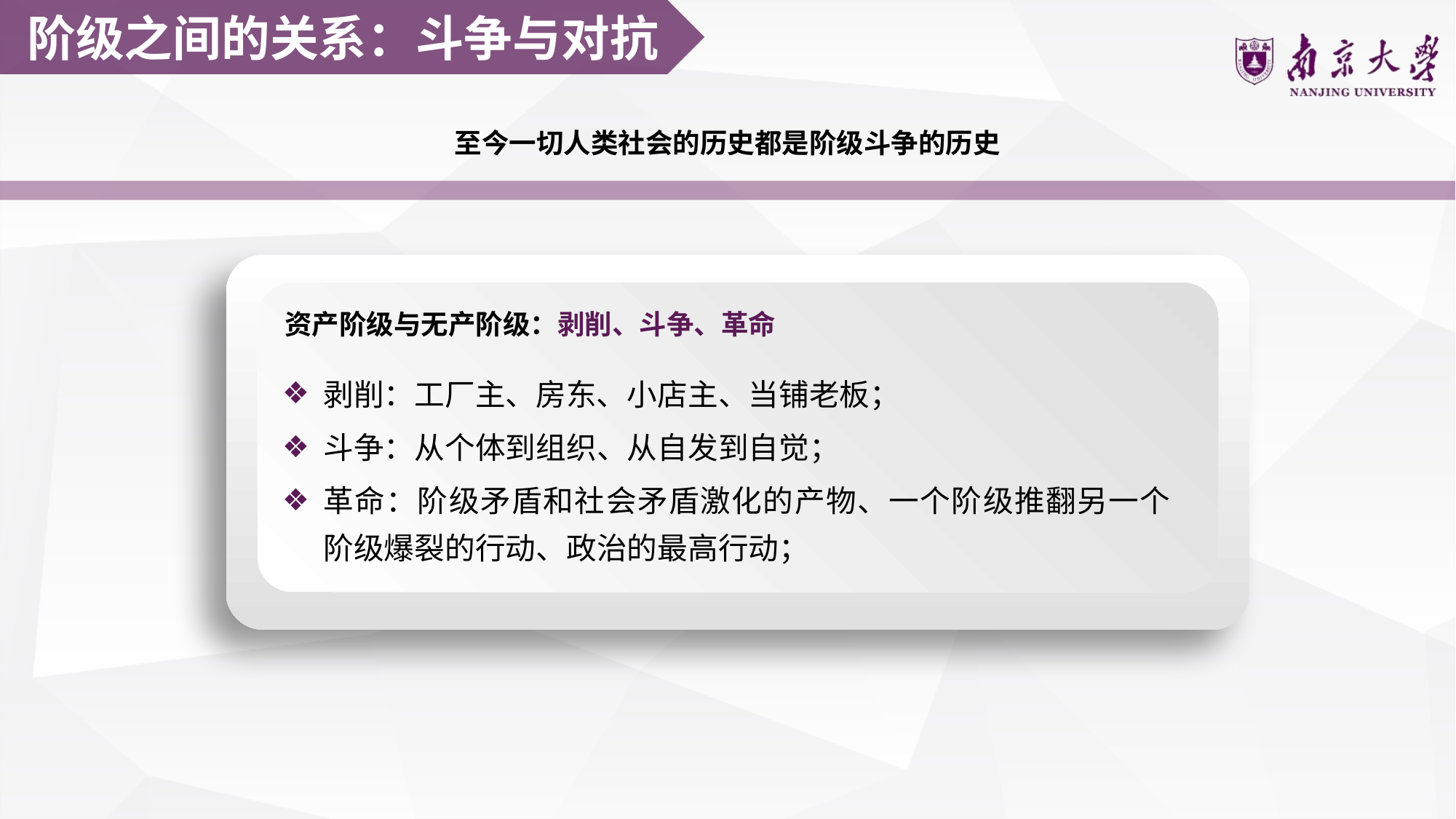

阶级之间的关系：斗争与对抗
至今一切人类社会的历史都是阶级斗争的历史

资产阶级与无产阶级：剥削、斗争、革命
剥削：工厂主、房东、小店主、当铺老板；
斗争：从个体到组织、从自发到自觉；
革命：阶级矛盾和社会矛盾激化的产物、一个阶级推翻另一个阶级爆裂的行动、政治的最高行动；